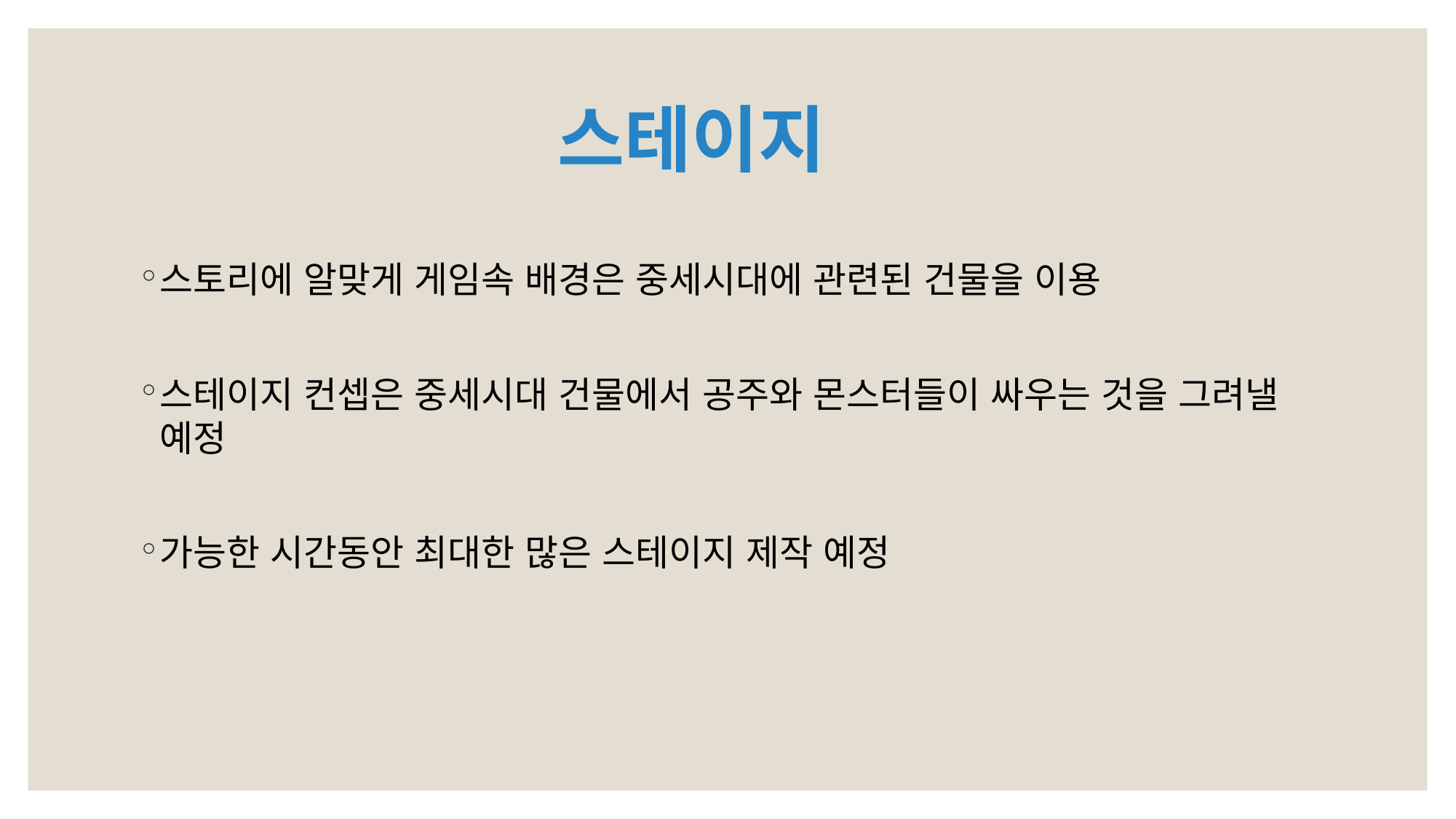

# 스테이지
스토리에 알맞게 게임속 배경은 중세시대에 관련된 건물을 이용

스테이지 컨셉은 중세시대 건물에서 공주와 몬스터들이 싸우는 것을 그려낼 예정

가능한 시간동안 최대한 많은 스테이지 제작 예정